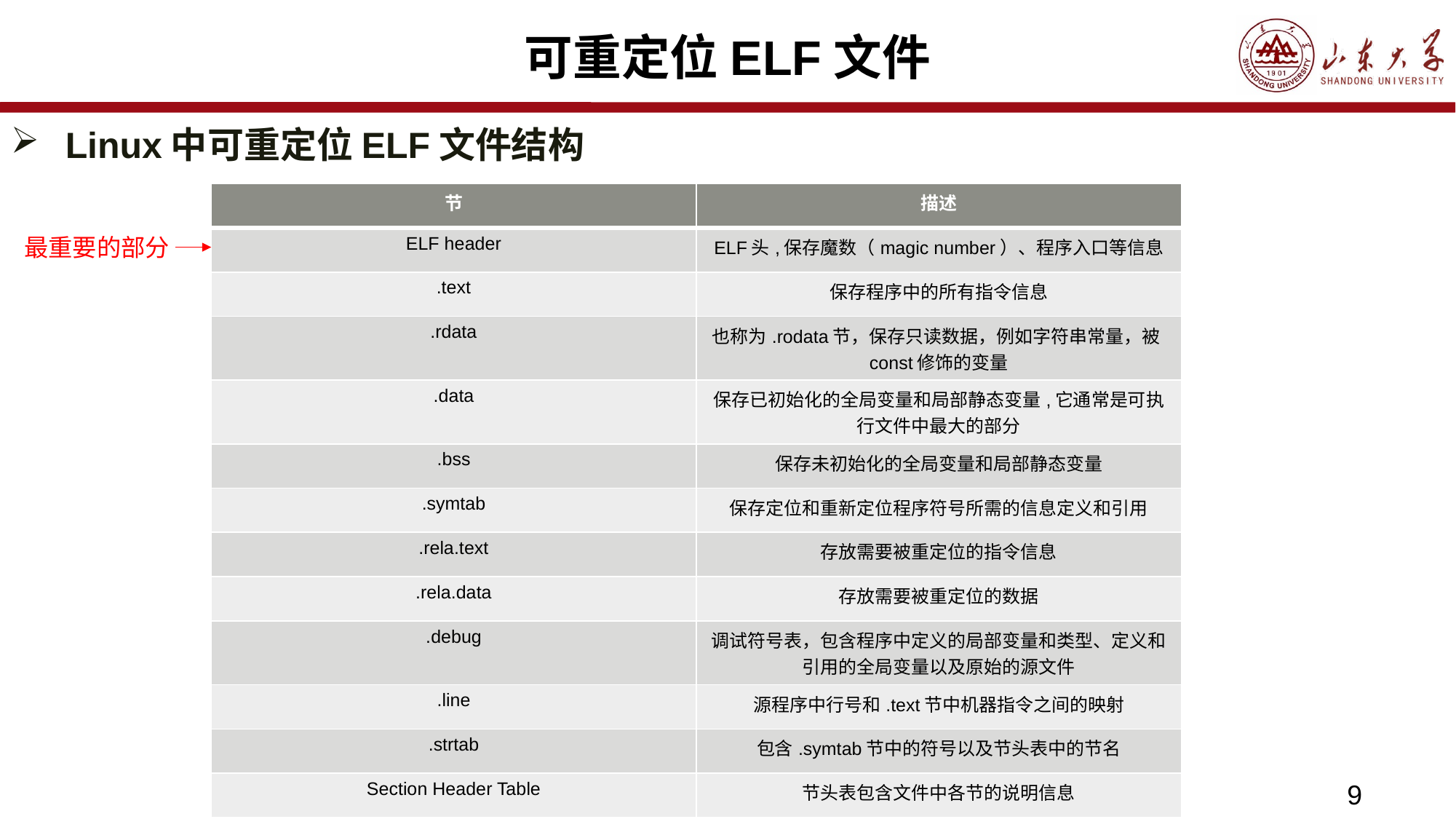

# 可重定位ELF文件
Linux中可重定位ELF文件结构
| 节 | 描述 |
| --- | --- |
| ELF header | ELF头,保存魔数（magic number）、程序入口等信息 |
| .text | 保存程序中的所有指令信息 |
| .rdata | 也称为.rodata节，保存只读数据，例如字符串常量，被const修饰的变量 |
| .data | 保存已初始化的全局变量和局部静态变量,它通常是可执行文件中最大的部分 |
| .bss | 保存未初始化的全局变量和局部静态变量 |
| .symtab | 保存定位和重新定位程序符号所需的信息定义和引用 |
| .rela.text | 存放需要被重定位的指令信息 |
| .rela.data | 存放需要被重定位的数据 |
| .debug | 调试符号表，包含程序中定义的局部变量和类型、定义和引用的全局变量以及原始的源文件 |
| .line | 源程序中行号和.text节中机器指令之间的映射 |
| .strtab | 包含.symtab节中的符号以及节头表中的节名 |
| Section Header Table | 节头表包含文件中各节的说明信息 |
最重要的部分
9